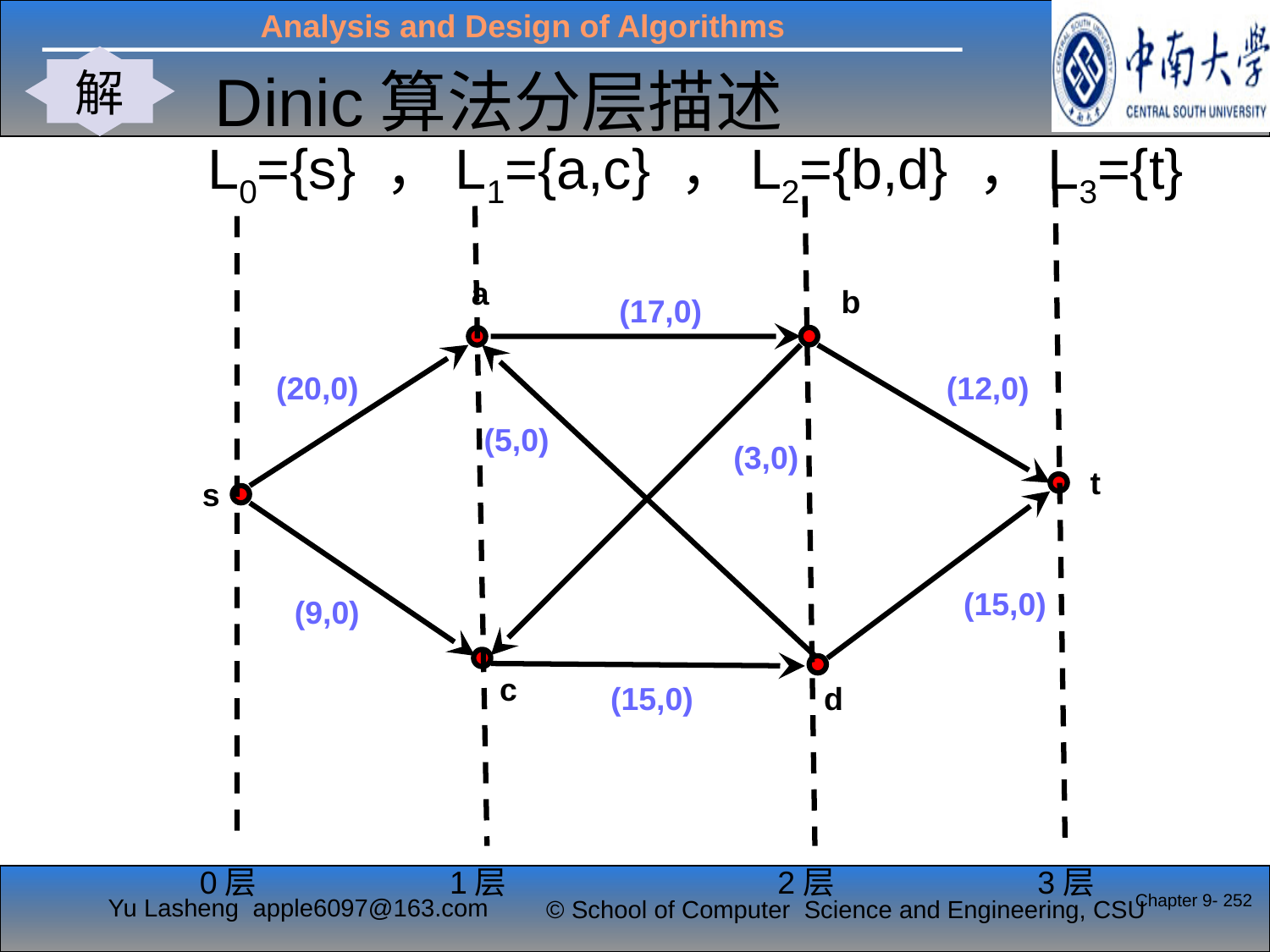

# Dinic算法分层描述
解
L0={s} ，L1={a,c} ，L2={b,d} ，L3={t}

a
b
(17,0)

(20,0)
(12,0)
(5,0)
(3,0)
t
s

(15,0)
(9,0)

c

(15,0)
d
0层
1层
2层
3层
Chapter 9- 252